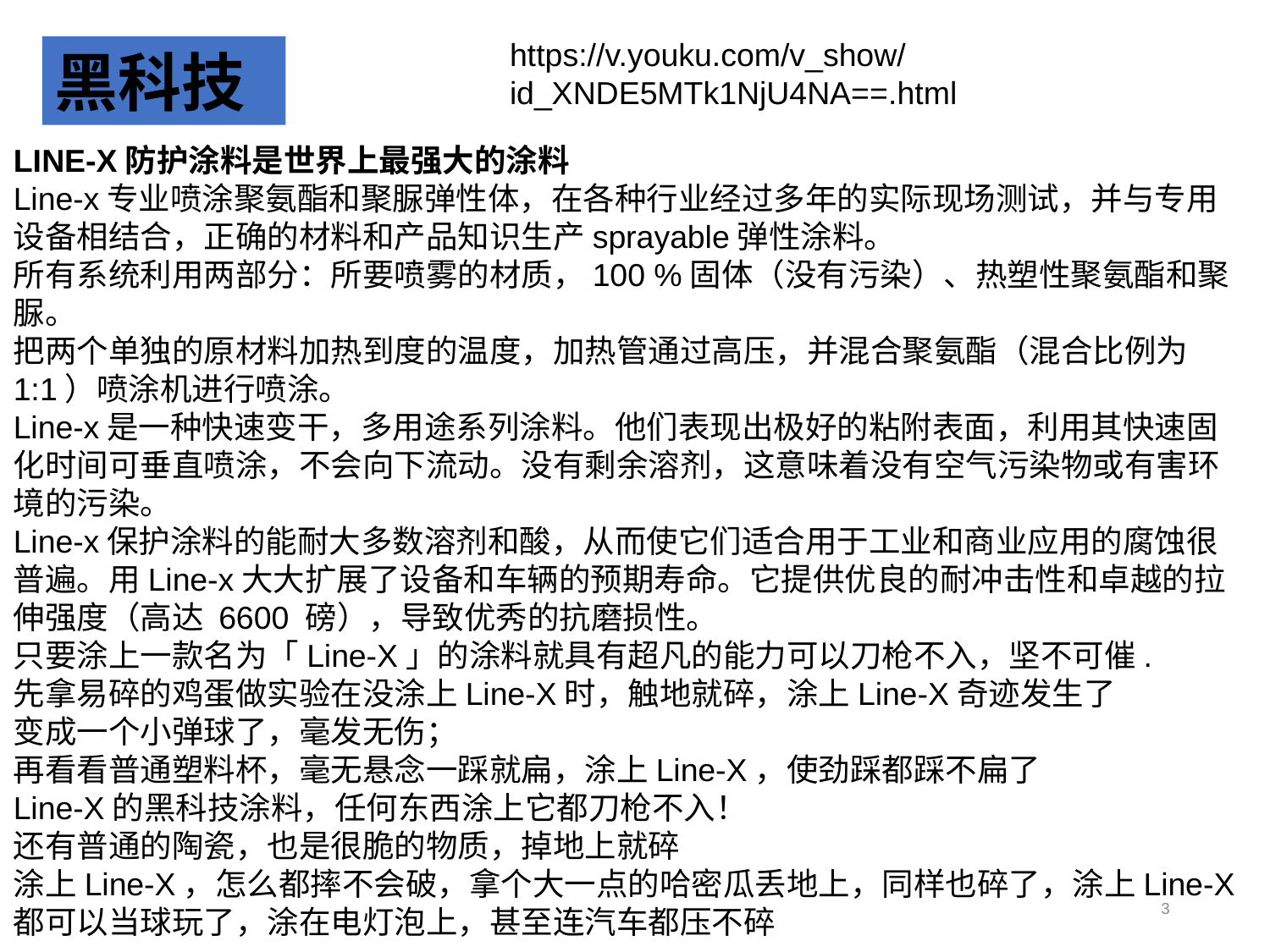

https://v.youku.com/v_show/id_XNDE5MTk1NjU4NA==.html
黑科技
LINE-X防护涂料是世界上最强大的涂料
Line-x专业喷涂聚氨酯和聚脲弹性体，在各种行业经过多年的实际现场测试，并与专用设备相结合，正确的材料和产品知识生产sprayable弹性涂料。
所有系统利用两部分：所要喷雾的材质，100 %固体（没有污染）、热塑性聚氨酯和聚脲。
把两个单独的原材料加热到度的温度，加热管通过高压，并混合聚氨酯（混合比例为1:1）喷涂机进行喷涂。
Line-x是一种快速变干，多用途系列涂料。他们表现出极好的粘附表面，利用其快速固化时间可垂直喷涂，不会向下流动。没有剩余溶剂，这意味着没有空气污染物或有害环境的污染。
Line-x保护涂料的能耐大多数溶剂和酸，从而使它们适合用于工业和商业应用的腐蚀很普遍。用Line-x大大扩展了设备和车辆的预期寿命。它提供优良的耐冲击性和卓越的拉伸强度（高达 6600 磅），导致优秀的抗磨损性。
只要涂上一款名为「Line-X」的涂料就具有超凡的能力可以刀枪不入，坚不可催.
先拿易碎的鸡蛋做实验在没涂上Line-X时，触地就碎，涂上Line-X奇迹发生了
变成一个小弹球了，毫发无伤；
再看看普通塑料杯，毫无悬念一踩就扁，涂上Line-X，使劲踩都踩不扁了
Line-X的黑科技涂料，任何东西涂上它都刀枪不入！
还有普通的陶瓷，也是很脆的物质，掉地上就碎
涂上Line-X，怎么都摔不会破，拿个大一点的哈密瓜丢地上，同样也碎了，涂上Line-X
都可以当球玩了，涂在电灯泡上，甚至连汽车都压不碎
3